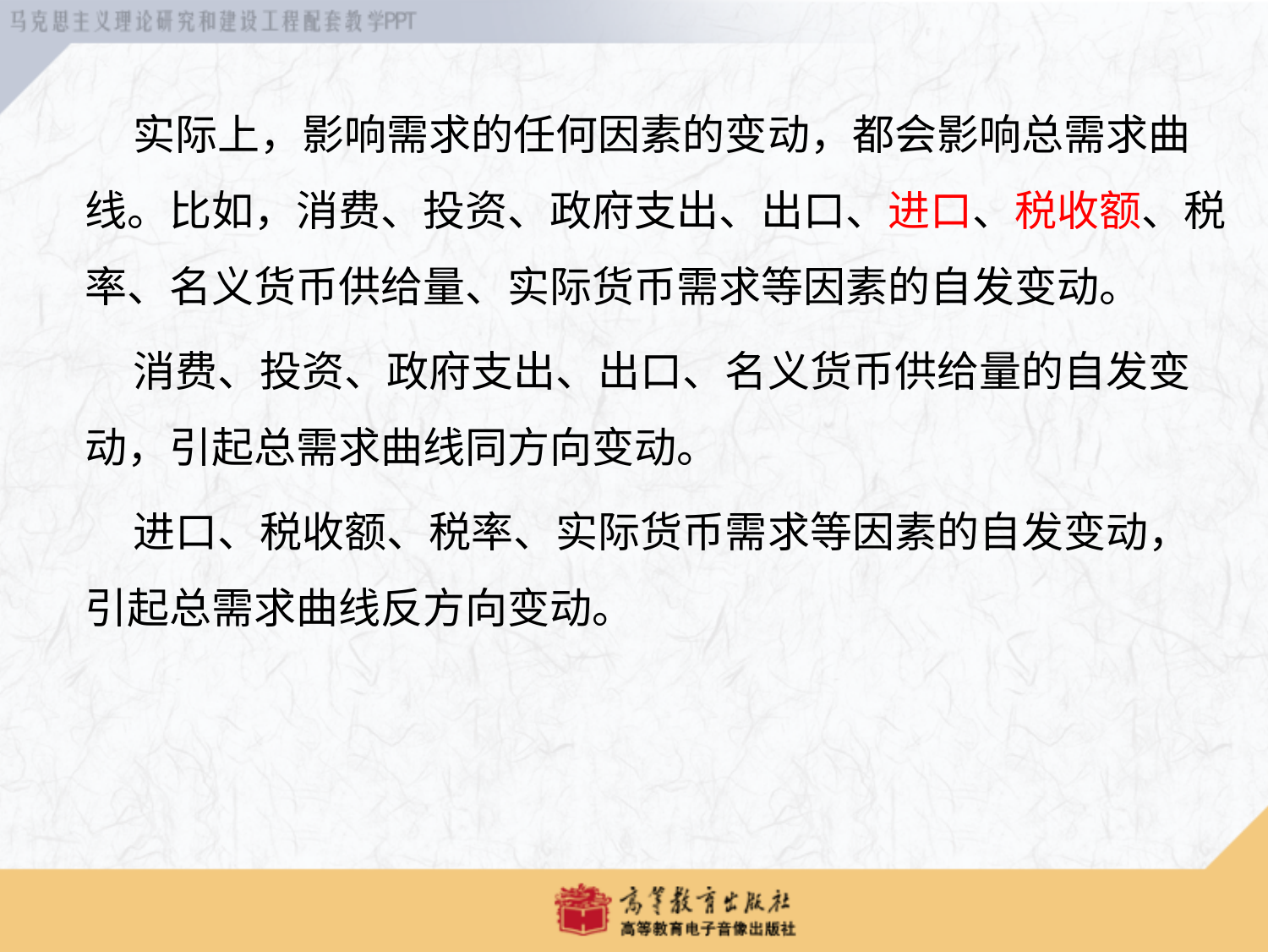

实际上，影响需求的任何因素的变动，都会影响总需求曲线。比如，消费、投资、政府支出、出口、进口、税收额、税率、名义货币供给量、实际货币需求等因素的自发变动。
         消费、投资、政府支出、出口、名义货币供给量的自发变动，引起总需求曲线同方向变动。
         进口、税收额、税率、实际货币需求等因素的自发变动，引起总需求曲线反方向变动。